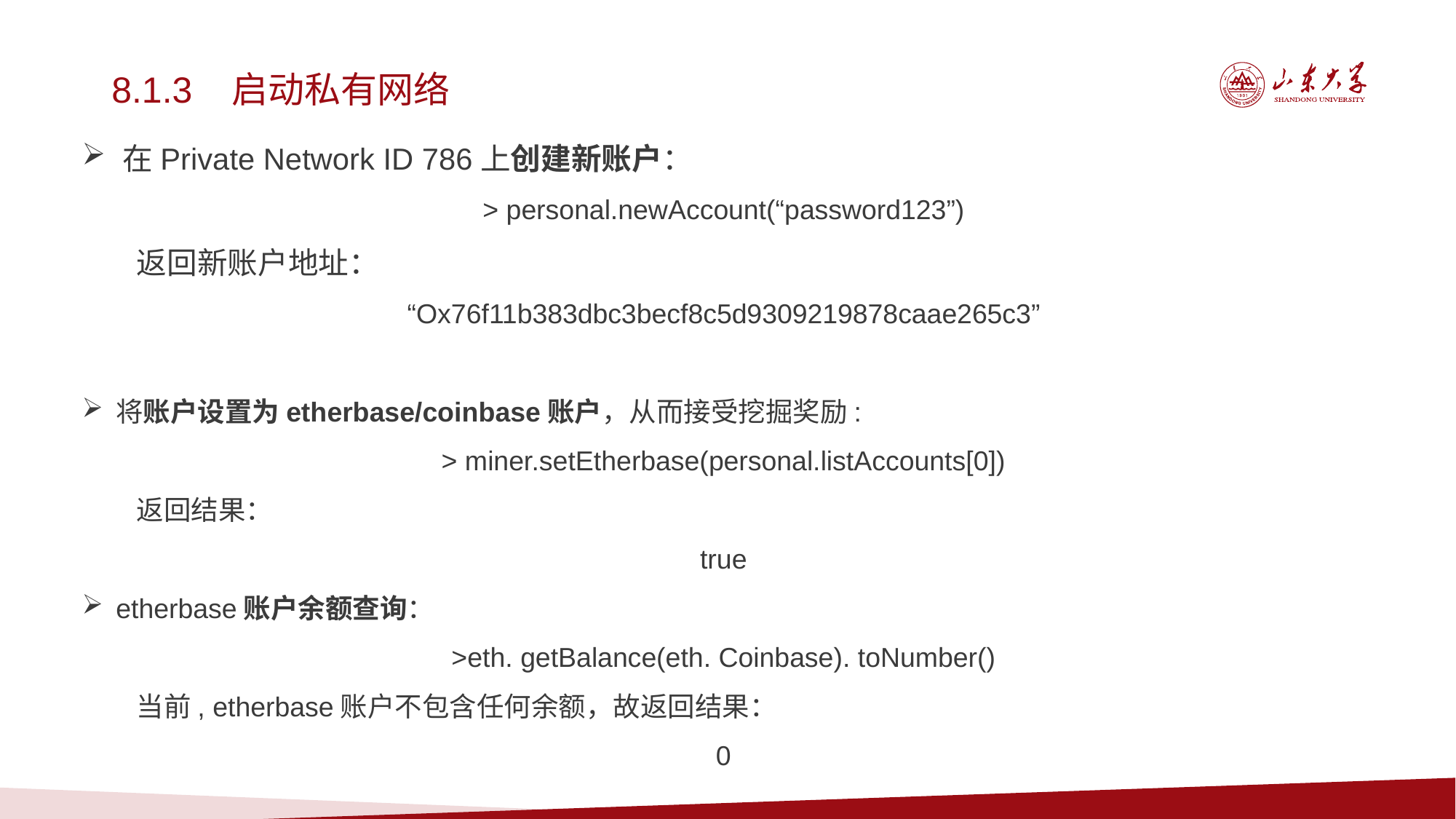

8.1.3   启动私有网络
在Private Network ID 786上创建新账户：
> personal.newAccount(“password123”)
返回新账户地址：
“Ox76f11b383dbc3becf8c5d9309219878caae265c3”

将账户设置为etherbase/coinbase账户，从而接受挖掘奖励:
> miner.setEtherbase(personal.listAccounts[0])
返回结果：
true
etherbase账户余额查询：
>eth. getBalance(eth. Coinbase). toNumber()
当前, etherbase账户不包含任何余额，故返回结果：
0